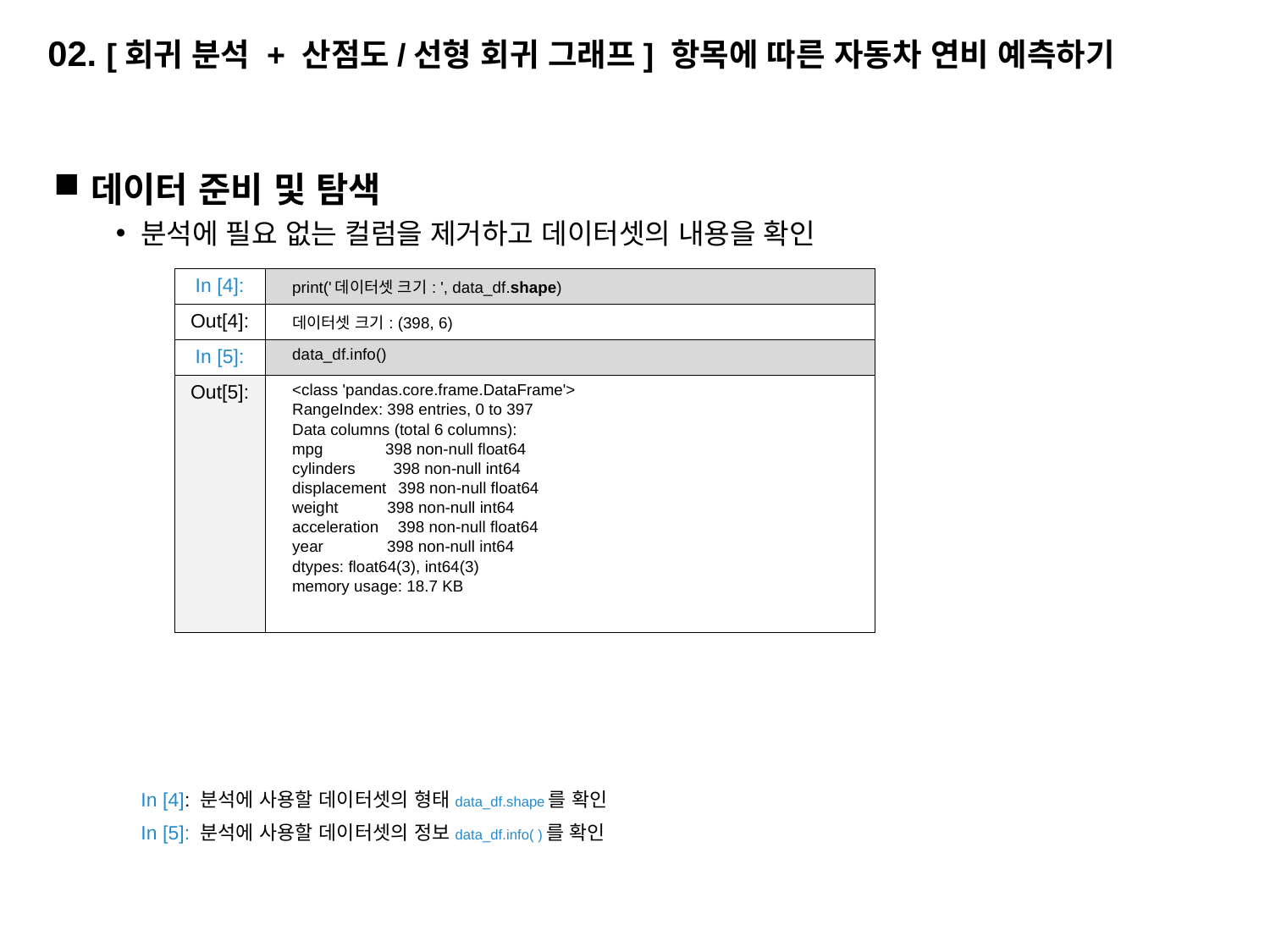

# 02. [회귀 분석 + 산점도/선형 회귀 그래프] 항목에 따른 자동차 연비 예측하기
데이터 준비 및 탐색
분석에 필요 없는 컬럼을 제거하고 데이터셋의 내용을 확인

In [4]: 분석에 사용할 데이터셋의 형태data_df.shape를 확인
In [5]: 분석에 사용할 데이터셋의 정보data_df.info( )를 확인
| In [4]: | print('데이터셋 크기: ', data\_df.shape) |
| --- | --- |
| Out[4]: | 데이터셋 크기: (398, 6) |
| In [5]: | data\_df.info() |
| Out[5]: | <class 'pandas.core.frame.DataFrame'> RangeIndex: 398 entries, 0 to 397 Data columns (total 6 columns): mpg 398 non-null float64 cylinders 398 non-null int64 displacement 398 non-null float64 weight 398 non-null int64 acceleration 398 non-null float64 year 398 non-null int64 dtypes: float64(3), int64(3) memory usage: 18.7 KB |